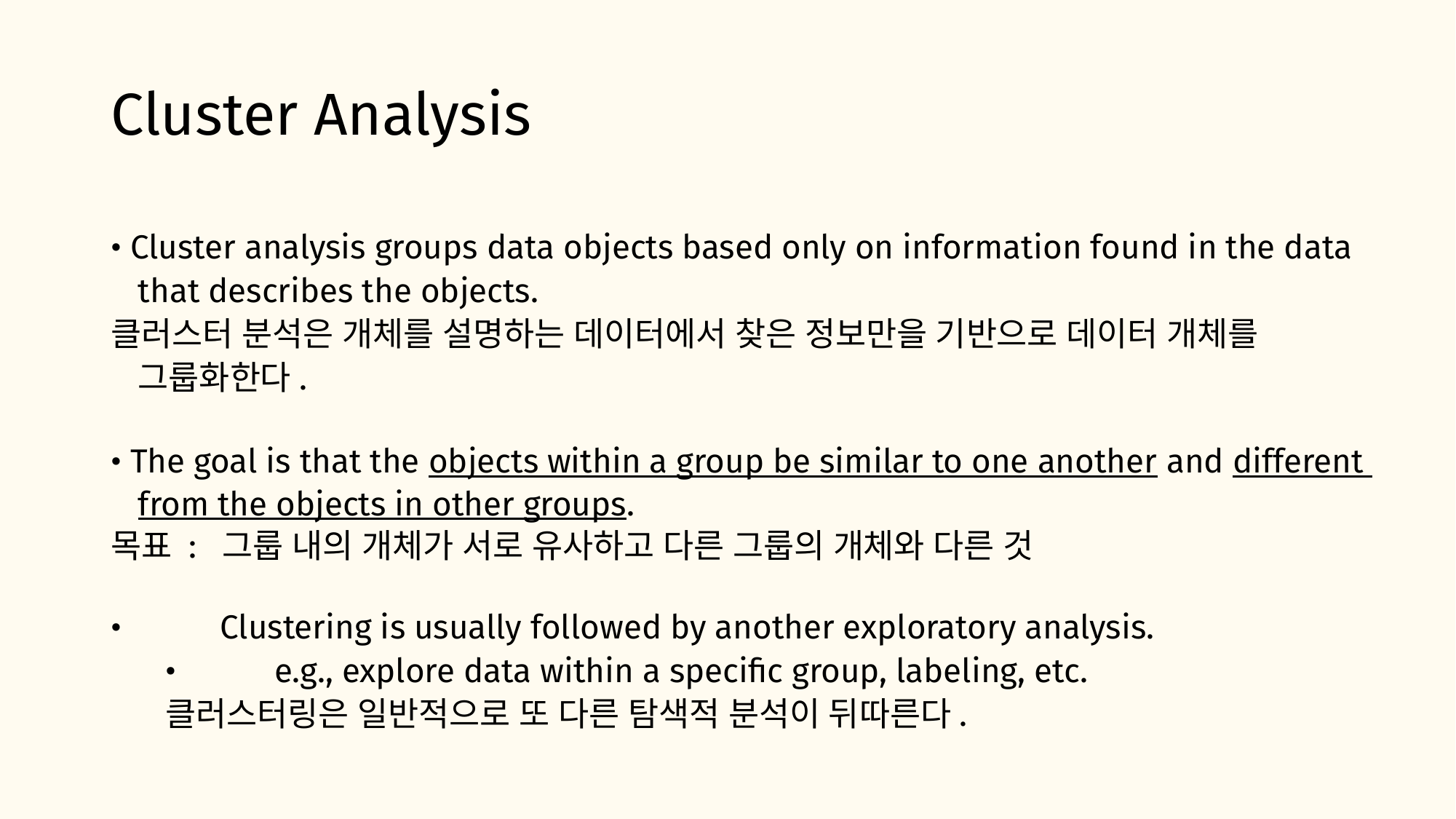

# Cluster Analysis
• Cluster analysis groups data objects based only on information found in the data  that describes the objects.
클러스터 분석은 개체를 설명하는 데이터에서 찾은 정보만을 기반으로 데이터 개체를 그룹화한다.

• The goal is that the objects within a group be similar to one another and different  from the objects in other groups.
목표 :  그룹 내의 개체가 서로 유사하고 다른 그룹의 개체와 다른 것

•	Clustering is usually followed by another exploratory analysis.
•	e.g., explore data within a specific group, labeling, etc.
클러스터링은 일반적으로 또 다른 탐색적 분석이 뒤따른다.